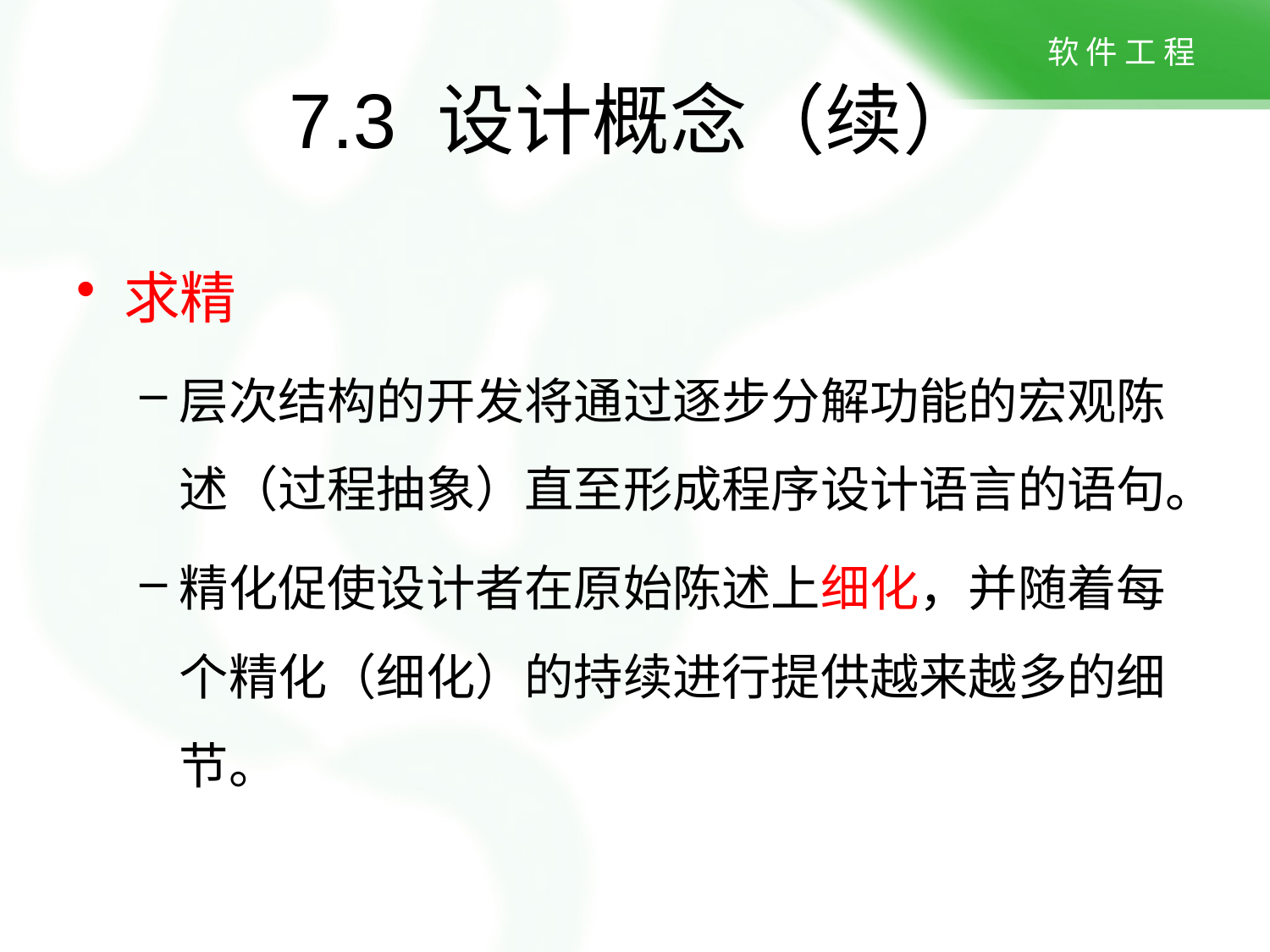

7.3 设计概念（续）
求精
层次结构的开发将通过逐步分解功能的宏观陈述（过程抽象）直至形成程序设计语言的语句。
精化促使设计者在原始陈述上细化，并随着每个精化（细化）的持续进行提供越来越多的细节。